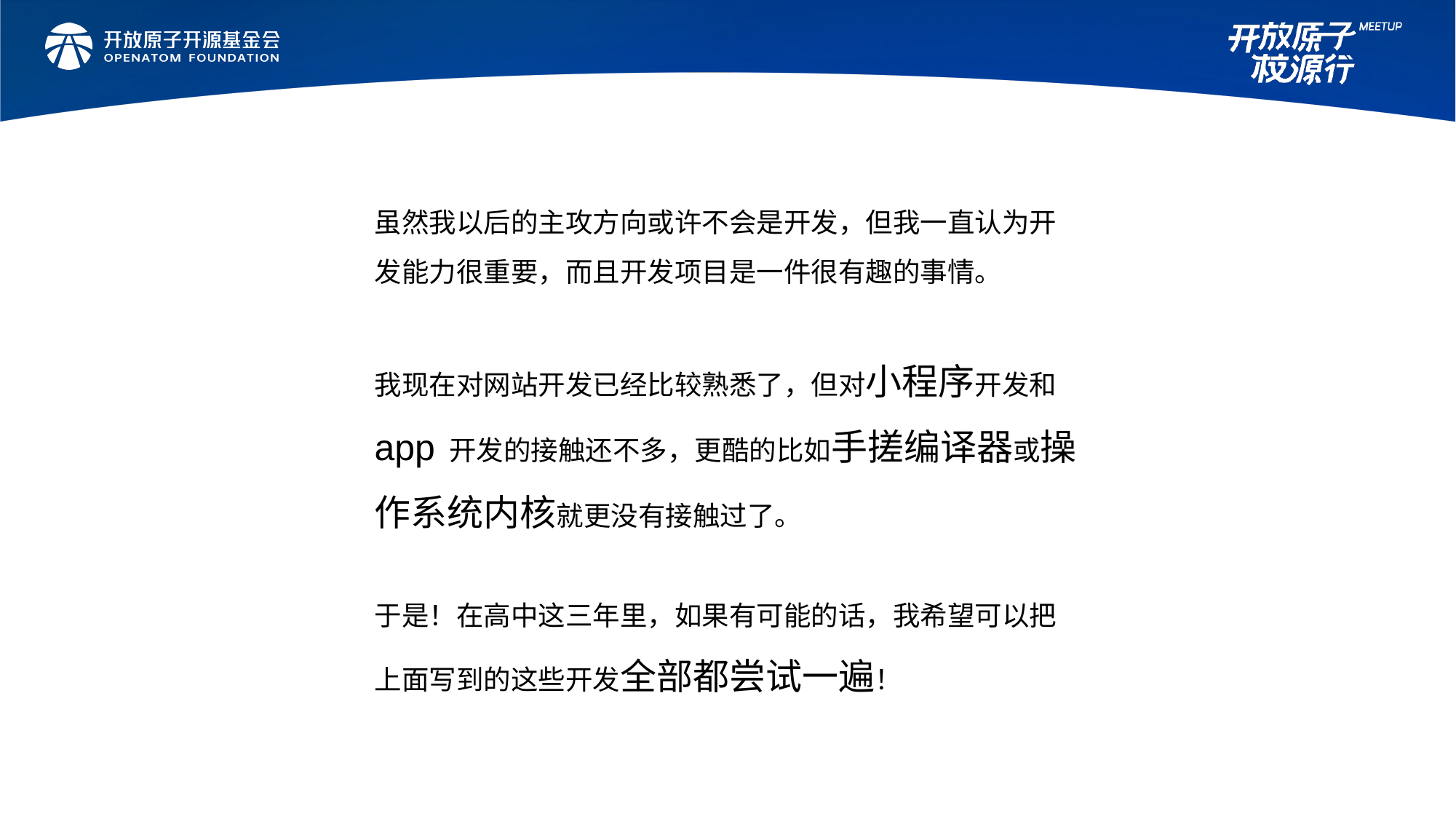

虽然我以后的主攻方向或许不会是开发，但我一直认为开发能力很重要，而且开发项目是一件很有趣的事情。

我现在对网站开发已经比较熟悉了，但对小程序开发和 app 开发的接触还不多，更酷的比如手搓编译器或操作系统内核就更没有接触过了。

于是！在高中这三年里，如果有可能的话，我希望可以把上面写到的这些开发全部都尝试一遍！